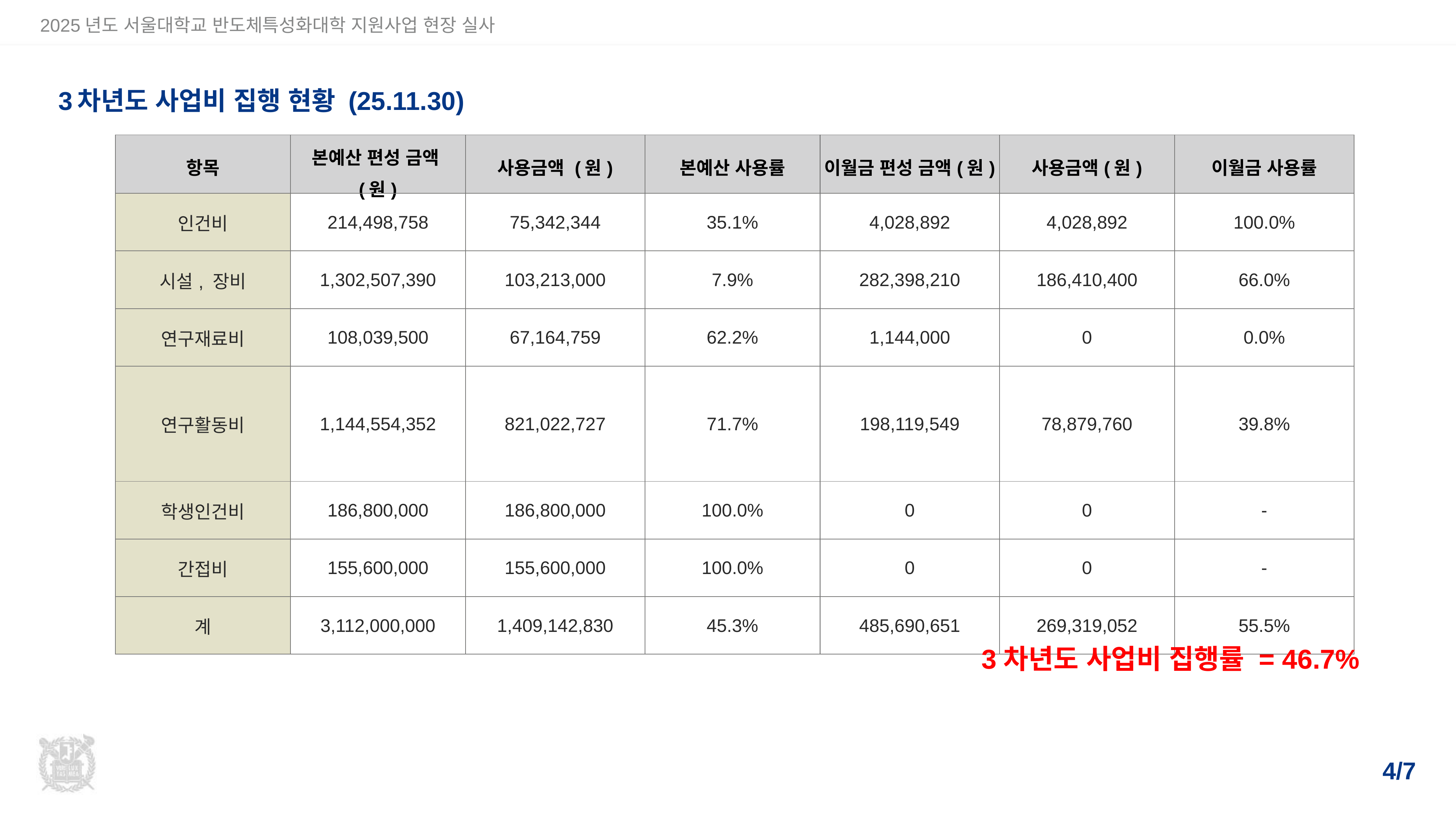

2025년도 서울대학교 반도체특성화대학 지원사업 현장 실사
# 3차년도 사업비 집행 현황 (25.11.30)
| 항목 | 본예산 편성 금액(원) | 사용금액 (원) | 본예산 사용률 | 이월금 편성 금액(원) | 사용금액(원) | 이월금 사용률 |
| --- | --- | --- | --- | --- | --- | --- |
| 인건비 | 214,498,758 | 75,342,344 | 35.1% | 4,028,892 | 4,028,892 | 100.0% |
| 시설, 장비 | 1,302,507,390 | 103,213,000 | 7.9% | 282,398,210 | 186,410,400 | 66.0% |
| 연구재료비 | 108,039,500 | 67,164,759 | 62.2% | 1,144,000 | 0 | 0.0% |
| 연구활동비 | 1,144,554,352 | 821,022,727 | 71.7% | 198,119,549 | 78,879,760 | 39.8% |
| 학생인건비 | 186,800,000 | 186,800,000 | 100.0% | 0 | 0 | - |
| 간접비 | 155,600,000 | 155,600,000 | 100.0% | 0 | 0 | - |
| 계 | 3,112,000,000 | 1,409,142,830 | 45.3% | 485,690,651 | 269,319,052 | 55.5% |
3차년도 사업비 집행률 = 46.7%
4/7